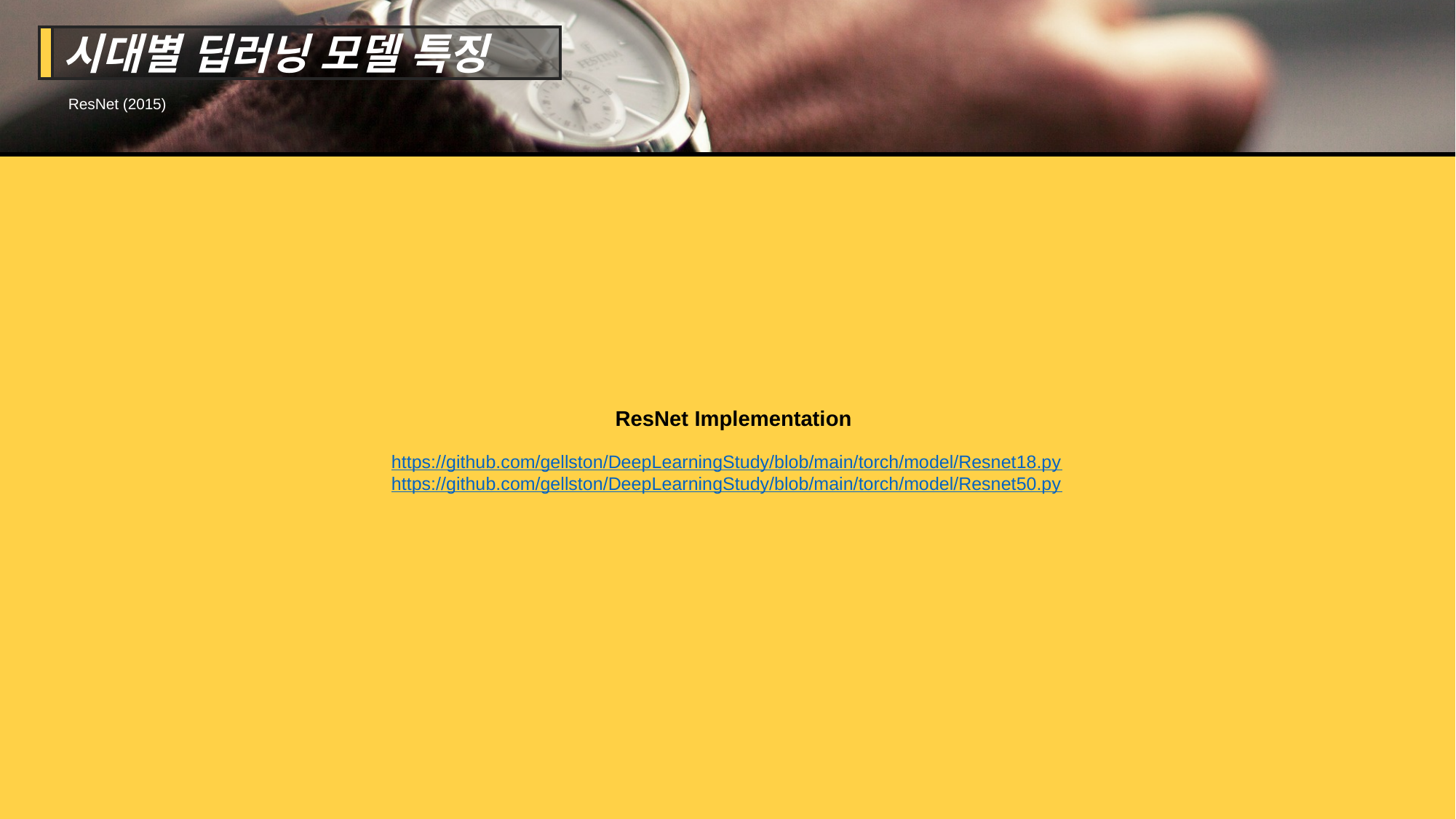

시대별 딥러닝 모델 특징
ResNet (2015)
ResNet Implementation
https://github.com/gellston/DeepLearningStudy/blob/main/torch/model/Resnet18.py
https://github.com/gellston/DeepLearningStudy/blob/main/torch/model/Resnet50.py